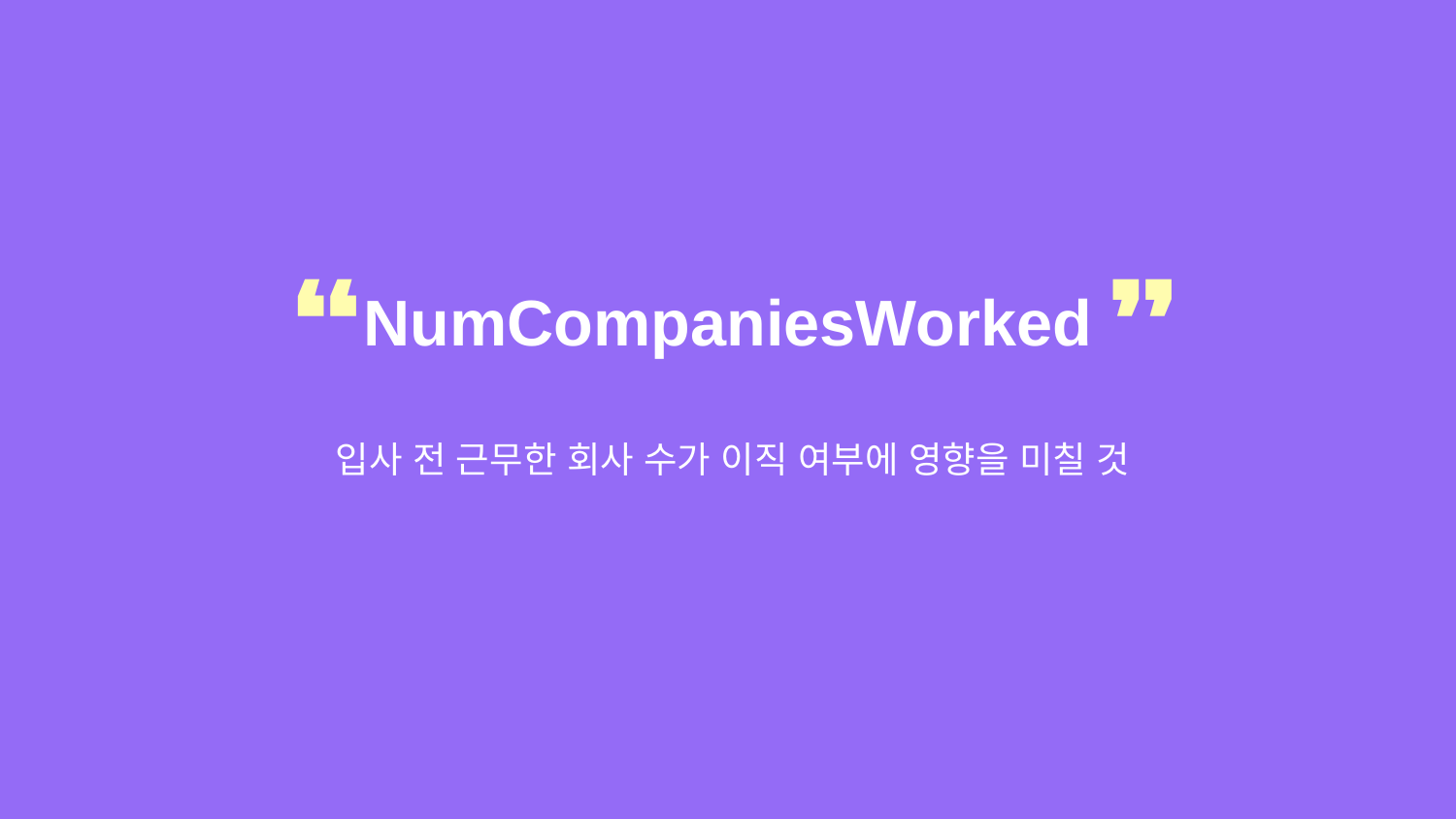

“
”
NumCompaniesWorked
입사 전 근무한 회사 수가 이직 여부에 영향을 미칠 것